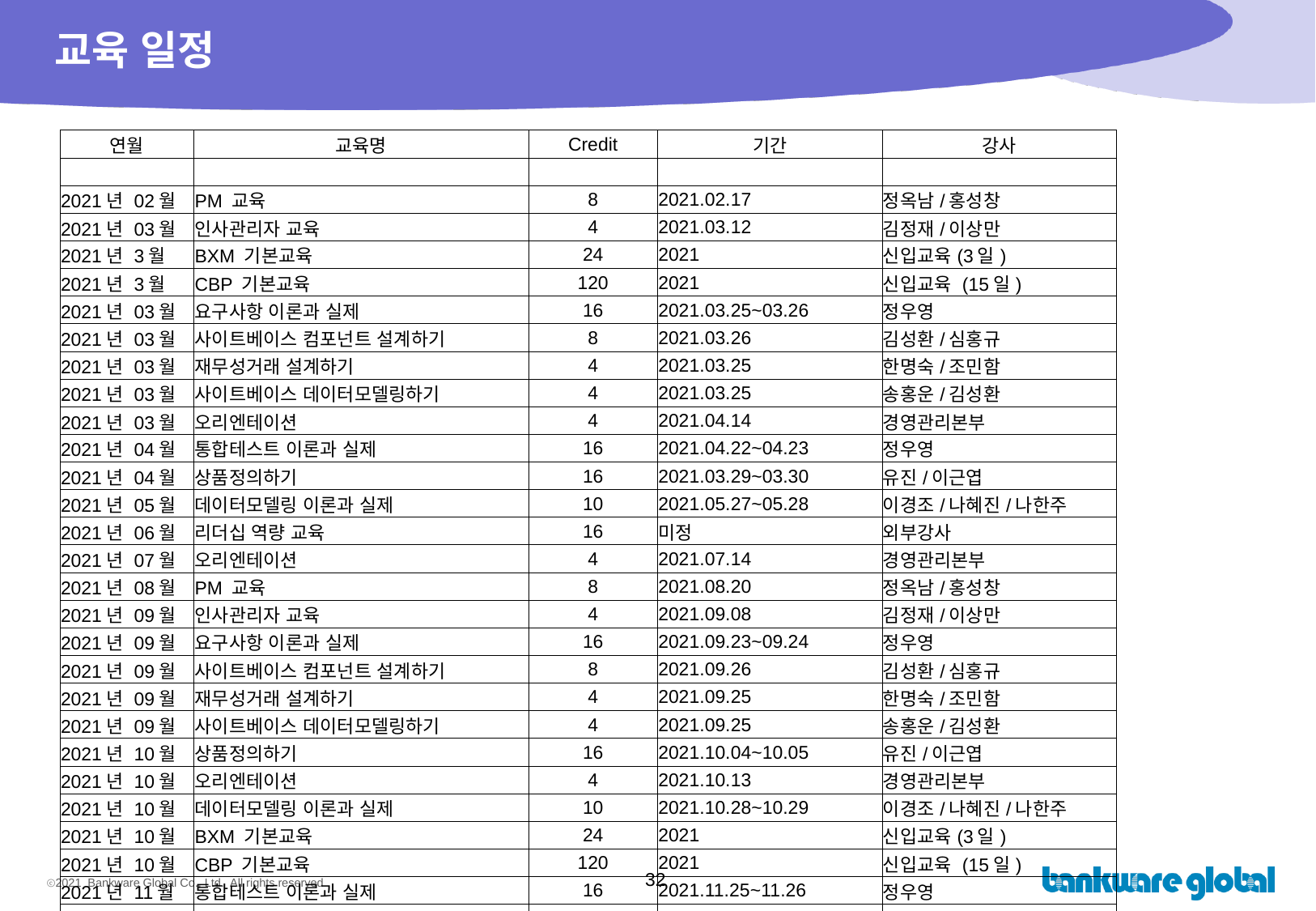

# 교육 일정
| 연월 | 교육명 | Credit | 기간 | 강사 |
| --- | --- | --- | --- | --- |
|  |  |  |  |  |
| 2021년 02월 | PM 교육 | 8 | 2021.02.17 | 정옥남/홍성창 |
| 2021년 03월 | 인사관리자 교육 | 4 | 2021.03.12 | 김정재/이상만 |
| 2021년 3월 | BXM 기본교육 | 24 | 2021 | 신입교육(3일) |
| 2021년 3월 | CBP 기본교육 | 120 | 2021 | 신입교육 (15일) |
| 2021년 03월 | 요구사항 이론과 실제 | 16 | 2021.03.25~03.26 | 정우영 |
| 2021년 03월 | 사이트베이스 컴포넌트 설계하기 | 8 | 2021.03.26 | 김성환/심홍규 |
| 2021년 03월 | 재무성거래 설계하기 | 4 | 2021.03.25 | 한명숙/조민함 |
| 2021년 03월 | 사이트베이스 데이터모델링하기 | 4 | 2021.03.25 | 송홍운/김성환 |
| 2021년 03월 | 오리엔테이션 | 4 | 2021.04.14 | 경영관리본부 |
| 2021년 04월 | 통합테스트 이론과 실제 | 16 | 2021.04.22~04.23 | 정우영 |
| 2021년 04월 | 상품정의하기 | 16 | 2021.03.29~03.30 | 유진/이근엽 |
| 2021년 05월 | 데이터모델링 이론과 실제 | 10 | 2021.05.27~05.28 | 이경조/나혜진/나한주 |
| 2021년 06월 | 리더십 역량 교육 | 16 | 미정 | 외부강사 |
| 2021년 07월 | 오리엔테이션 | 4 | 2021.07.14 | 경영관리본부 |
| 2021년 08월 | PM 교육 | 8 | 2021.08.20 | 정옥남/홍성창 |
| 2021년 09월 | 인사관리자 교육 | 4 | 2021.09.08 | 김정재/이상만 |
| 2021년 09월 | 요구사항 이론과 실제 | 16 | 2021.09.23~09.24 | 정우영 |
| 2021년 09월 | 사이트베이스 컴포넌트 설계하기 | 8 | 2021.09.26 | 김성환/심홍규 |
| 2021년 09월 | 재무성거래 설계하기 | 4 | 2021.09.25 | 한명숙/조민함 |
| 2021년 09월 | 사이트베이스 데이터모델링하기 | 4 | 2021.09.25 | 송홍운/김성환 |
| 2021년 10월 | 상품정의하기 | 16 | 2021.10.04~10.05 | 유진/이근엽 |
| 2021년 10월 | 오리엔테이션 | 4 | 2021.10.13 | 경영관리본부 |
| 2021년 10월 | 데이터모델링 이론과 실제 | 10 | 2021.10.28~10.29 | 이경조/나혜진/나한주 |
| 2021년 10월 | BXM 기본교육 | 24 | 2021 | 신입교육(3일) |
| 2021년 10월 | CBP 기본교육 | 120 | 2021 | 신입교육 (15일) |
| 2021년 11월 | 통합테스트 이론과 실제 | 16 | 2021.11.25~11.26 | 정우영 |
| 2021년 12월 | 리더십 역량 교육 | 16 | 미정 | 외부강사 |